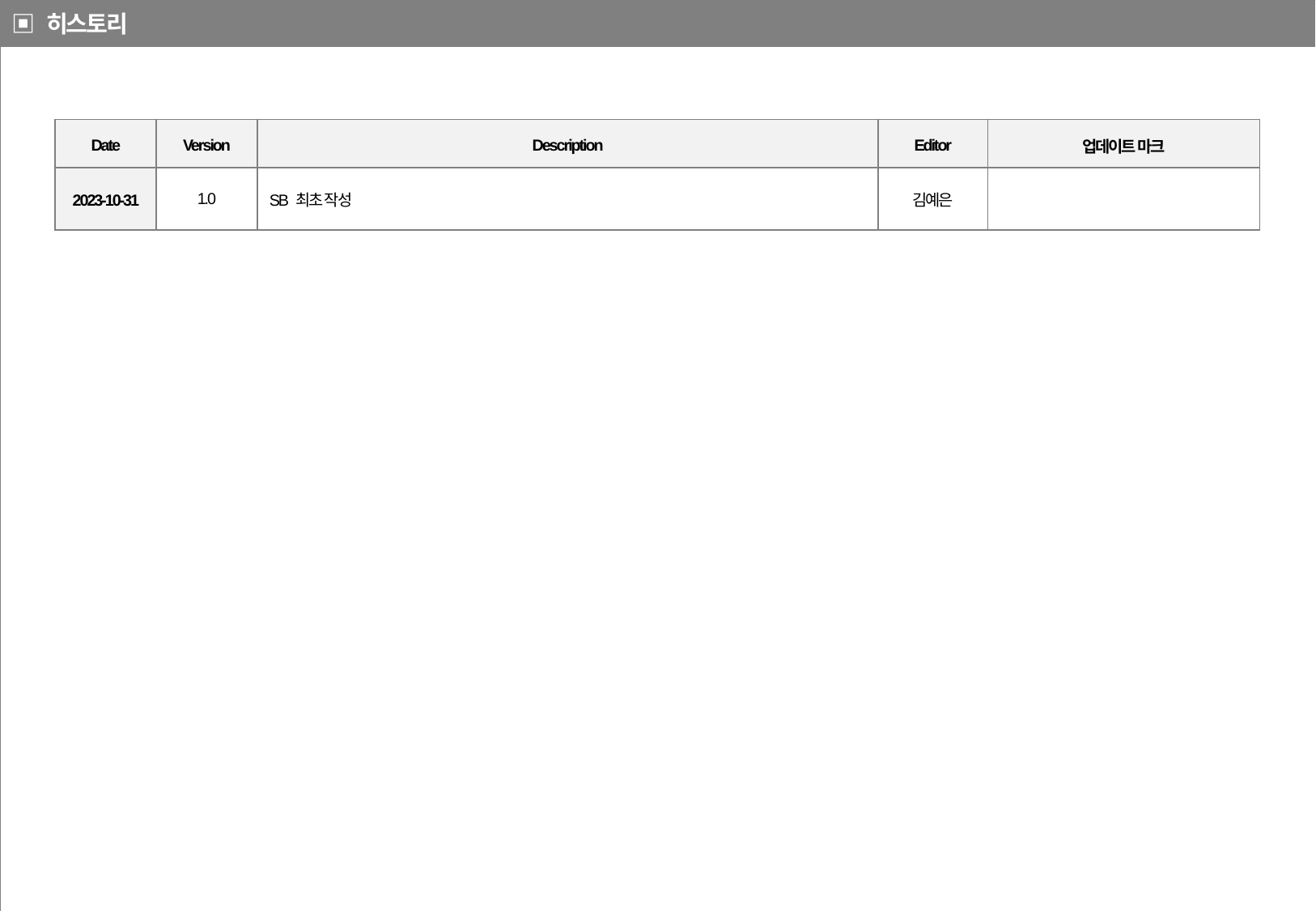

▣ 히스토리

| Date | Version | Description | Editor | 업데이트 마크 |
| --- | --- | --- | --- | --- |
| 2023-10-31 | 1.0 | SB 최초 작성 | 김예은 |  |